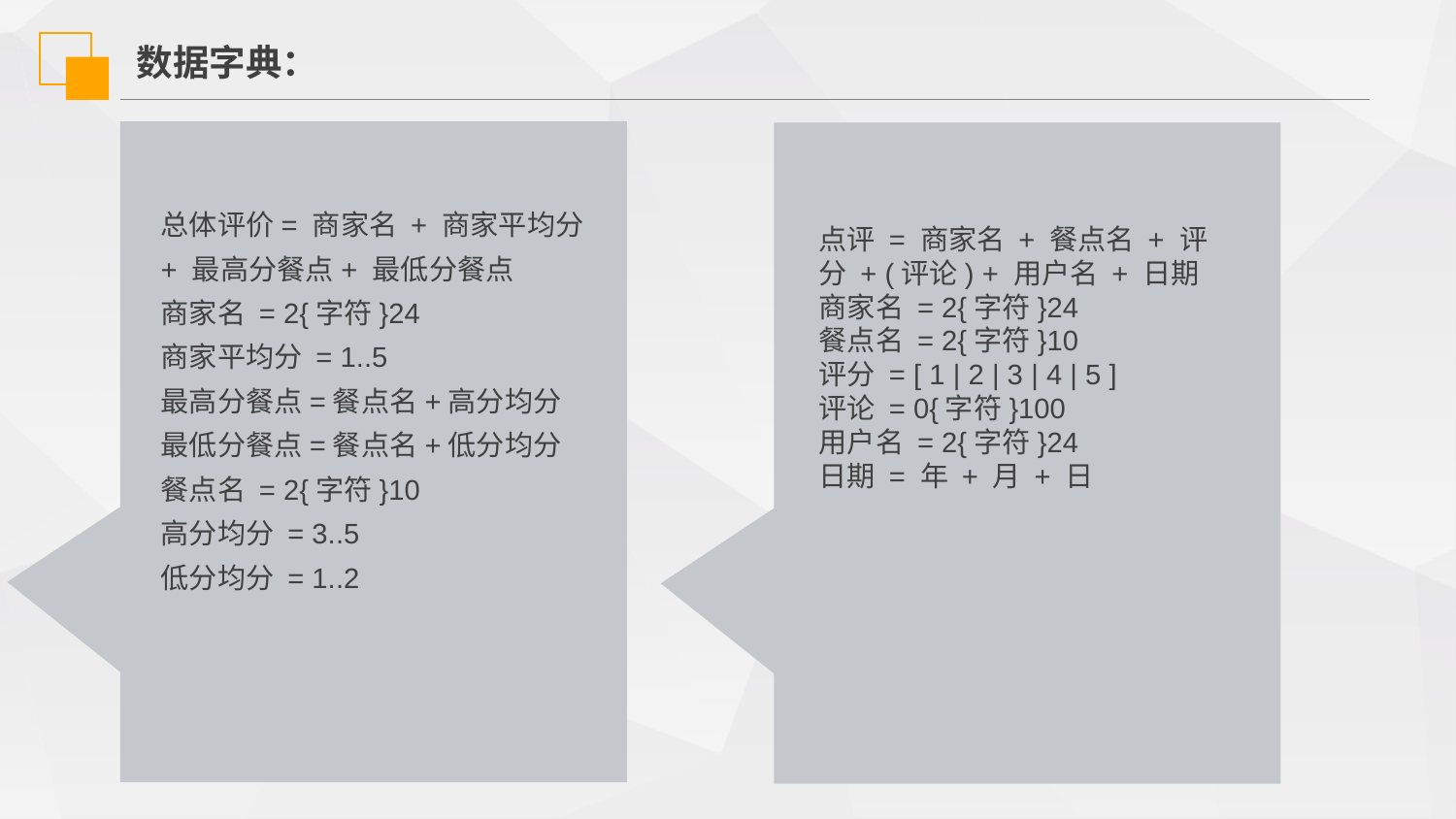

数据字典：

点评 = 商家名 + 餐点名 + 评分 + (评论) + 用户名 + 日期
商家名 = 2{字符}24
餐点名 = 2{字符}10
评分 = [ 1 | 2 | 3 | 4 | 5 ]
评论 = 0{字符}100
用户名 = 2{字符}24
日期 = 年 + 月 + 日
总体评价= 商家名 + 商家平均分+ 最高分餐点+ 最低分餐点
商家名 = 2{字符}24
商家平均分 = 1..5
最高分餐点=餐点名+高分均分
最低分餐点=餐点名+低分均分
餐点名 = 2{字符}10
高分均分 = 3..5
低分均分 = 1..2